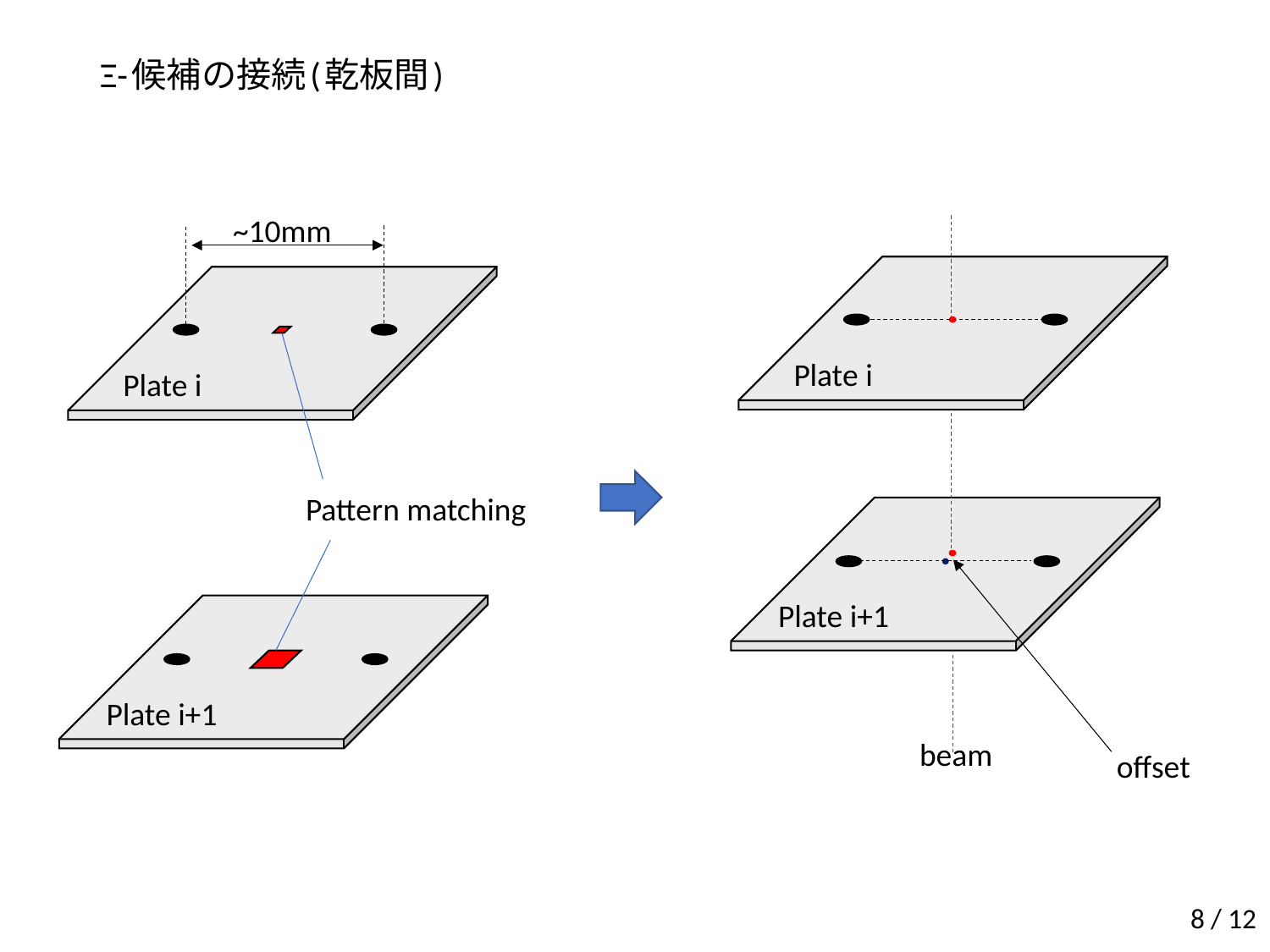

# Ξ-候補の接続(乾板間)
~10mm

Plate i
Plate i

Pattern matching

Plate i+1

Plate i+1
beam
offset
8 / 12